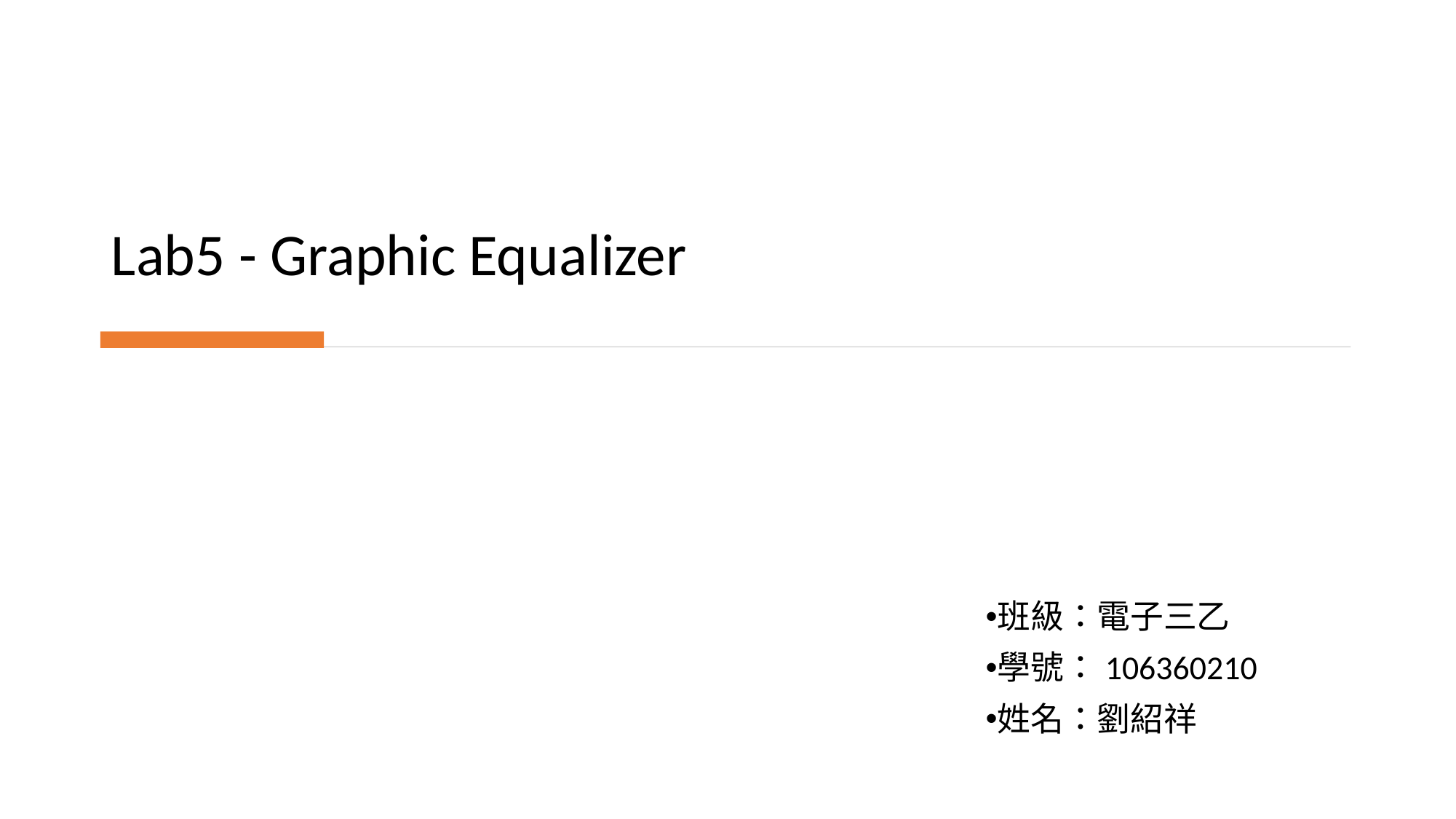

# Lab5 - Graphic Equalizer

班級：電子三乙
學號：106360210
姓名：劉紹祥